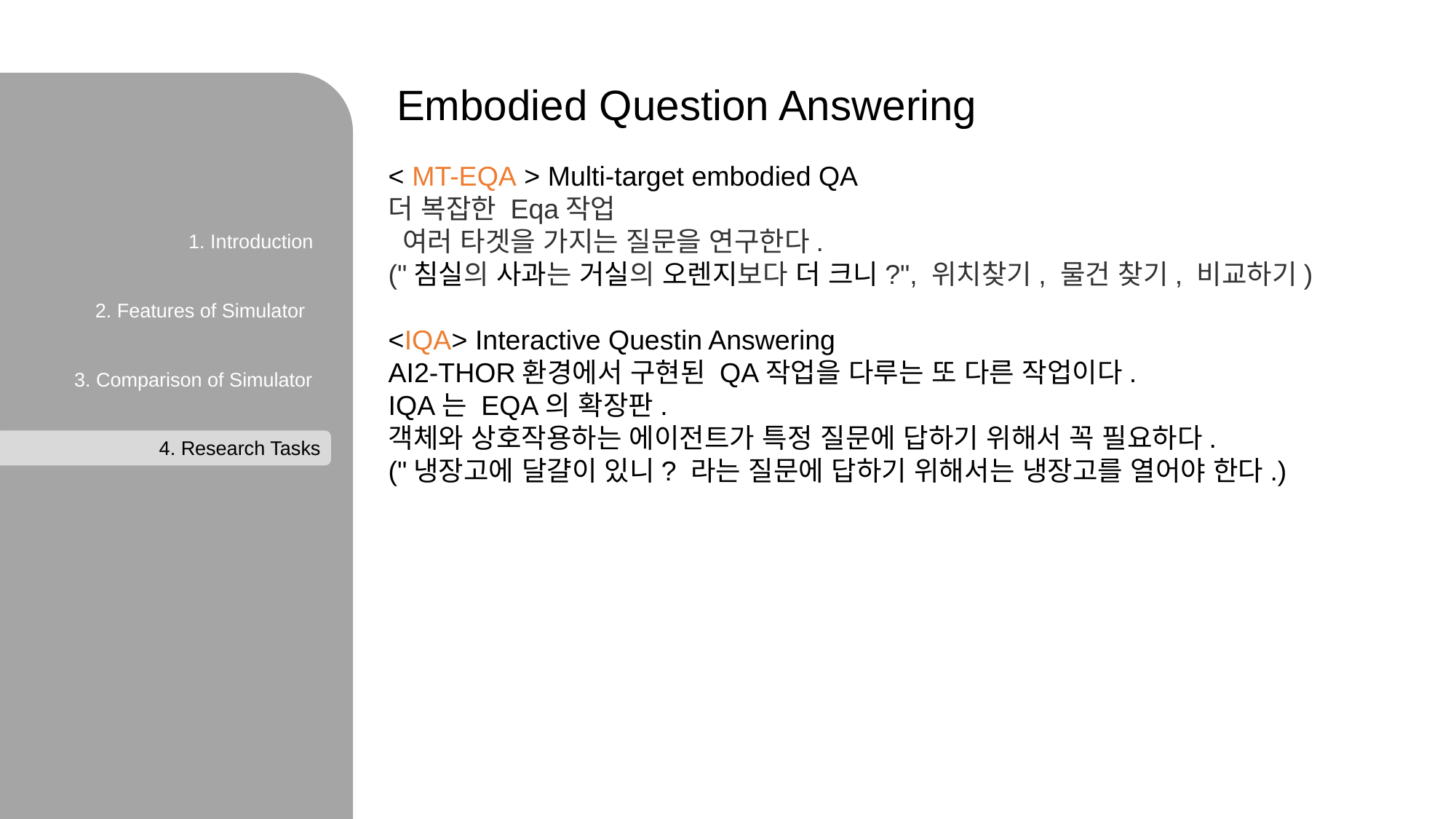

Embodied Question Answering
< MT-EQA > Multi-target embodied QA
더 복잡한 Eqa작업
 여러 타겟을 가지는 질문을 연구한다.
("침실의 사과는 거실의 오렌지보다 더 크니?", 위치찾기, 물건 찾기, 비교하기)

<IQA> Interactive Questin Answering
AI2-THOR환경에서 구현된 QA작업을 다루는 또 다른 작업이다.
IQA는 EQA의 확장판.
객체와 상호작용하는 에이전트가 특정 질문에 답하기 위해서 꼭 필요하다.
("냉장고에 달걀이 있니? 라는 질문에 답하기 위해서는 냉장고를 열어야 한다.)
1. Introduction
2. Features of Simulator
3. Comparison of Simulator

4. Research Tasks